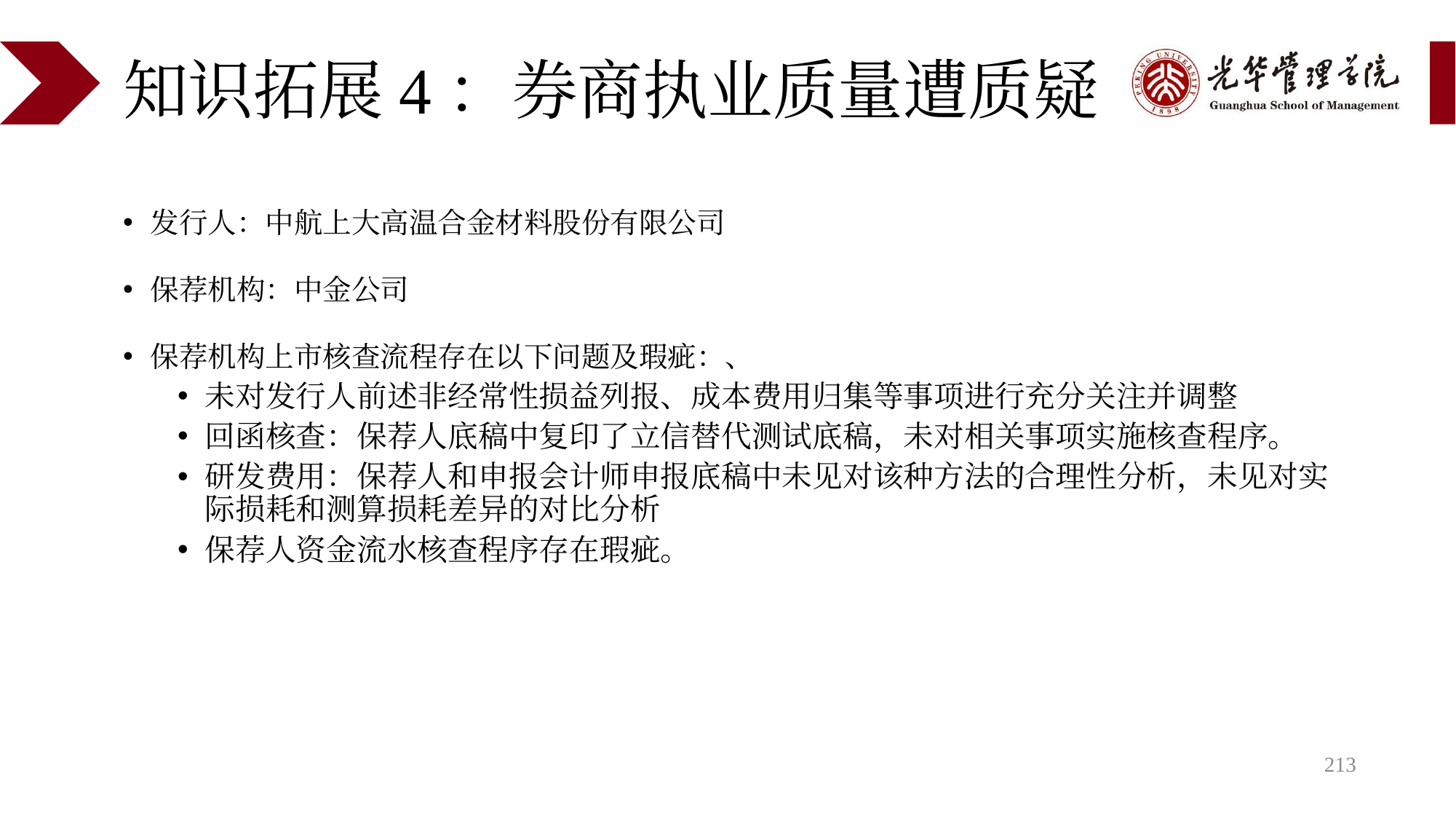

# 知识拓展4：券商执业质量遭质疑
发行人：中航上大高温合金材料股份有限公司
保荐机构：中金公司
保荐机构上市核查流程存在以下问题及瑕疵：、
未对发行人前述非经常性损益列报、成本费用归集等事项进行充分关注并调整
回函核查：保荐人底稿中复印了立信替代测试底稿，未对相关事项实施核查程序。
研发费用：保荐人和申报会计师申报底稿中未见对该种方法的合理性分析，未见对实际损耗和测算损耗差异的对比分析
保荐人资金流水核查程序存在瑕疵。

213